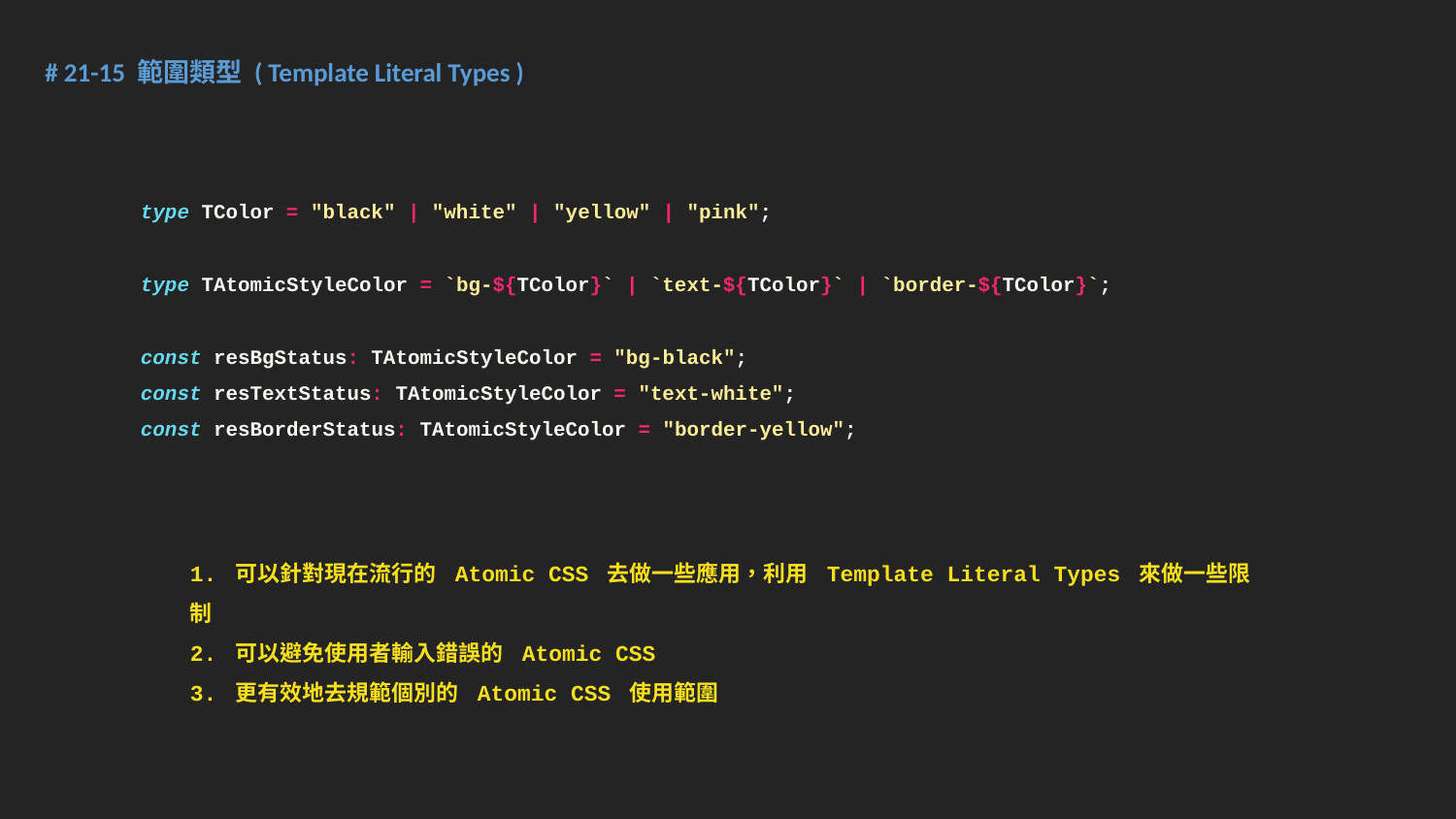

# 21-15 範圍類型 ( Template Literal Types )
type TColor = "black" | "white" | "yellow" | "pink";

type TAtomicStyleColor = `bg-${TColor}` | `text-${TColor}` | `border-${TColor}`;

const resBgStatus: TAtomicStyleColor = "bg-black";
const resTextStatus: TAtomicStyleColor = "text-white";
const resBorderStatus: TAtomicStyleColor = "border-yellow";
1. 可以針對現在流行的 Atomic CSS 去做一些應用，利用 Template Literal Types 來做一些限制
2. 可以避免使用者輸入錯誤的 Atomic CSS
3. 更有效地去規範個別的 Atomic CSS 使用範圍